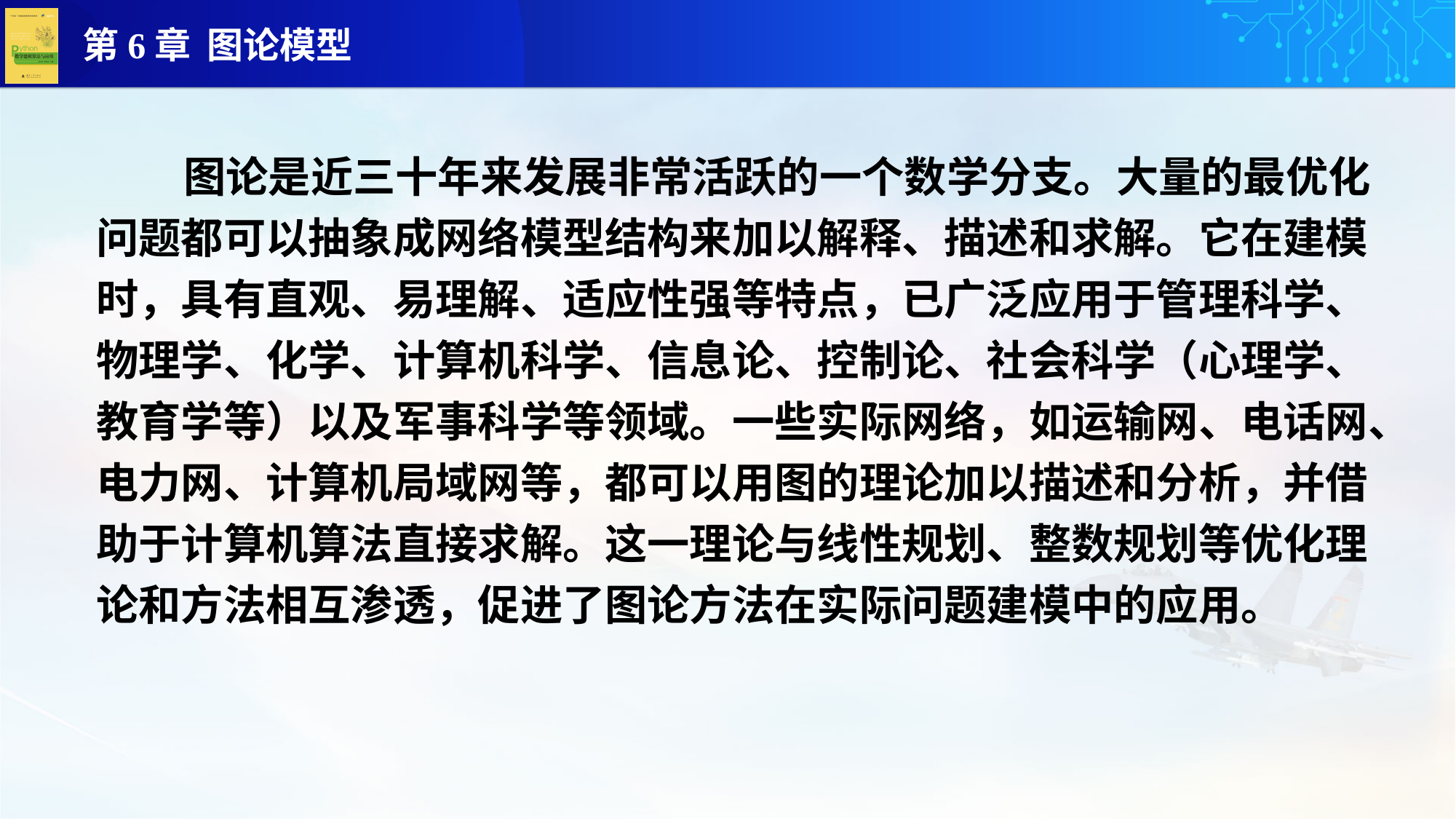

图论是近三十年来发展非常活跃的一个数学分支。大量的最优化问题都可以抽象成网络模型结构来加以解释、描述和求解。它在建模时，具有直观、易理解、适应性强等特点，已广泛应用于管理科学、物理学、化学、计算机科学、信息论、控制论、社会科学（心理学、教育学等）以及军事科学等领域。一些实际网络，如运输网、电话网、电力网、计算机局域网等，都可以用图的理论加以描述和分析，并借助于计算机算法直接求解。这一理论与线性规划、整数规划等优化理论和方法相互渗透，促进了图论方法在实际问题建模中的应用。